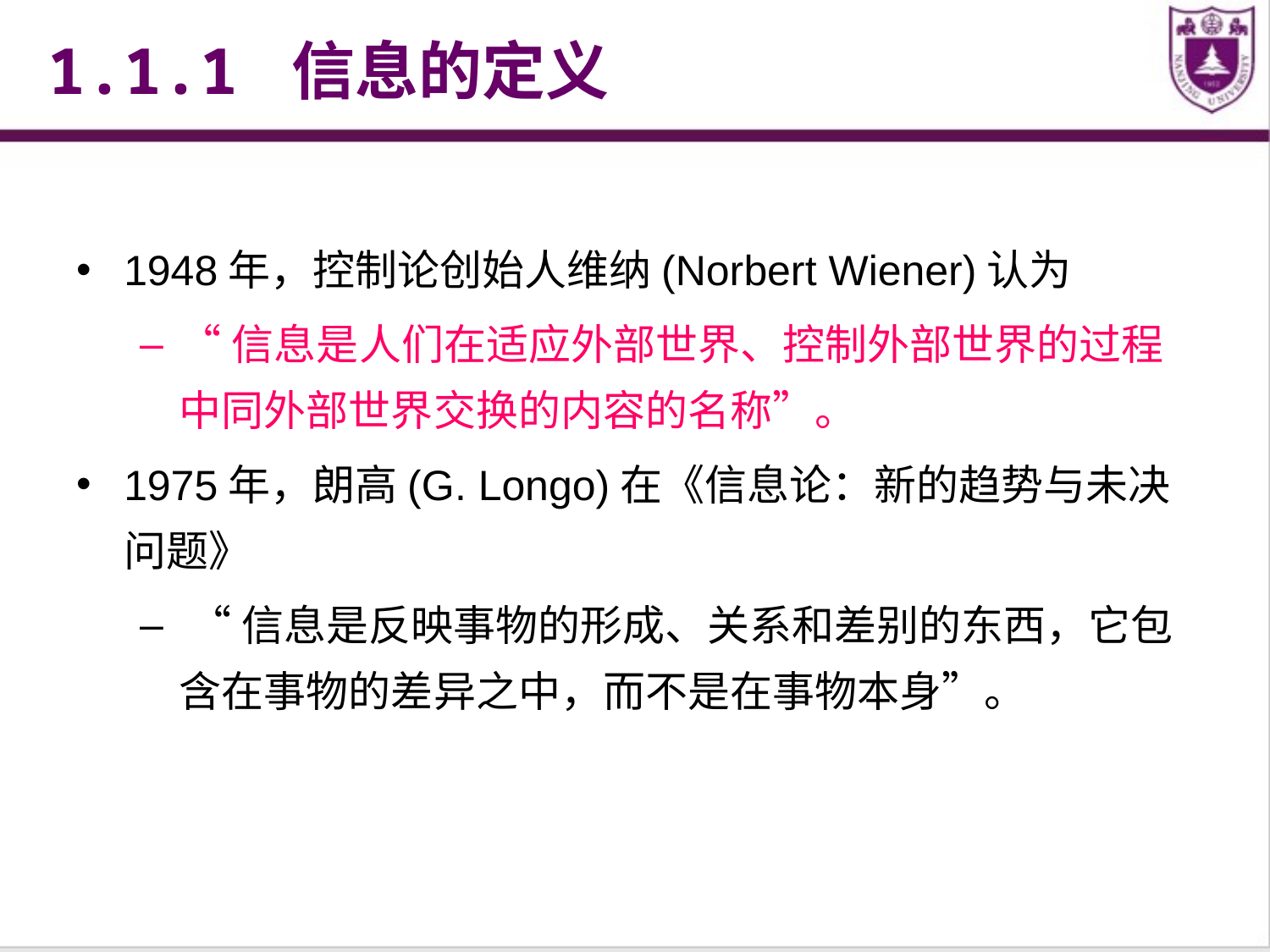

1.1.1 信息的定义
1948年，控制论创始人维纳(Norbert Wiener)认为
“信息是人们在适应外部世界、控制外部世界的过程中同外部世界交换的内容的名称”。
1975年，朗高(G. Longo)在《信息论：新的趋势与未决问题》
 “信息是反映事物的形成、关系和差别的东西，它包含在事物的差异之中，而不是在事物本身”。